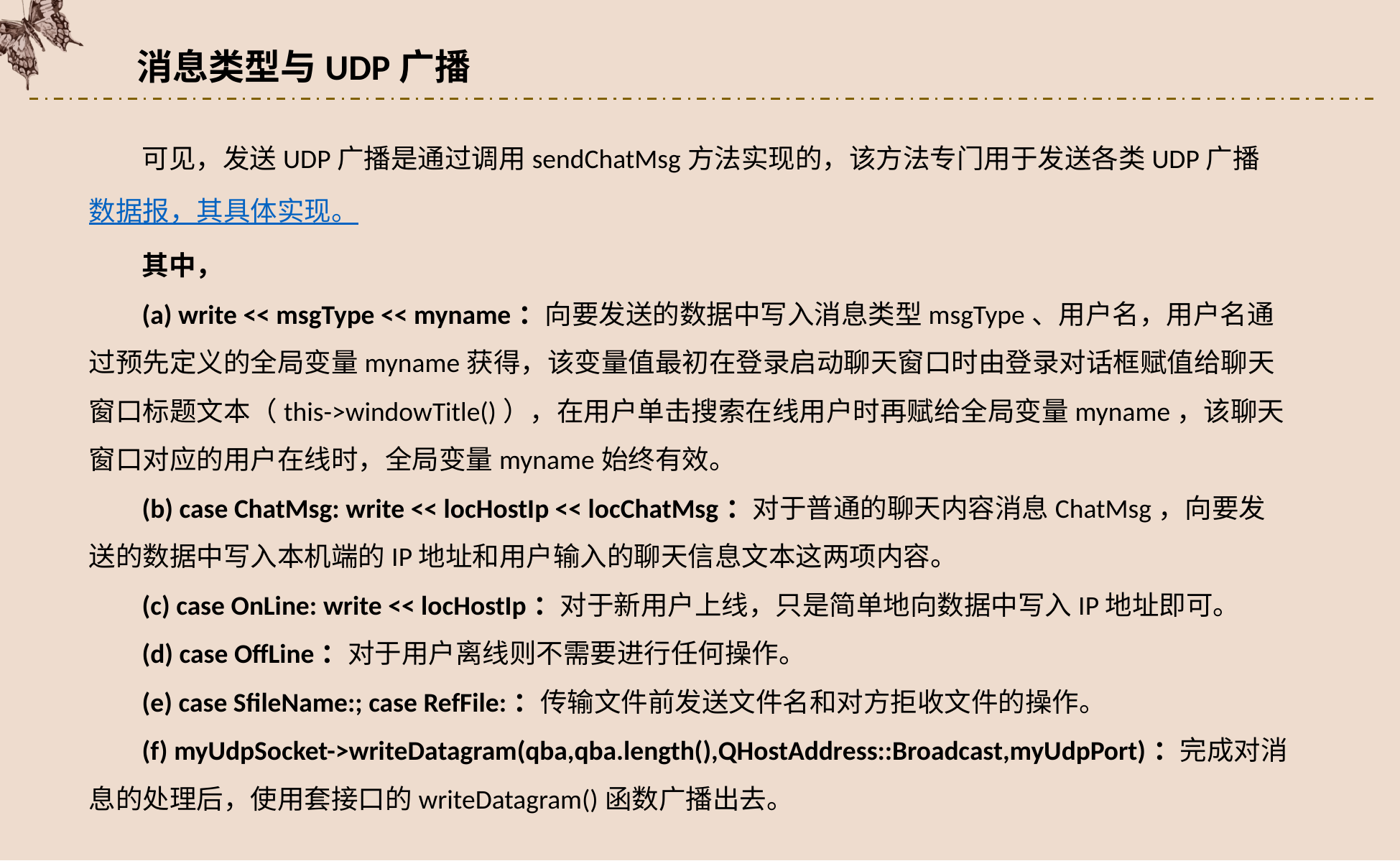

消息类型与UDP广播
可见，发送UDP广播是通过调用sendChatMsg方法实现的，该方法专门用于发送各类UDP广播数据报，其具体实现。
其中，
(a) write << msgType << myname：向要发送的数据中写入消息类型msgType、用户名，用户名通过预先定义的全局变量myname获得，该变量值最初在登录启动聊天窗口时由登录对话框赋值给聊天窗口标题文本（this->windowTitle()），在用户单击搜索在线用户时再赋给全局变量myname，该聊天窗口对应的用户在线时，全局变量myname始终有效。
(b) case ChatMsg: write << locHostIp << locChatMsg：对于普通的聊天内容消息ChatMsg，向要发送的数据中写入本机端的IP地址和用户输入的聊天信息文本这两项内容。
(c) case OnLine: write << locHostIp：对于新用户上线，只是简单地向数据中写入IP地址即可。
(d) case OffLine：对于用户离线则不需要进行任何操作。
(e) case SfileName:; case RefFile:：传输文件前发送文件名和对方拒收文件的操作。
(f) myUdpSocket->writeDatagram(qba,qba.length(),QHostAddress::Broadcast,myUdpPort)：完成对消息的处理后，使用套接口的writeDatagram()函数广播出去。